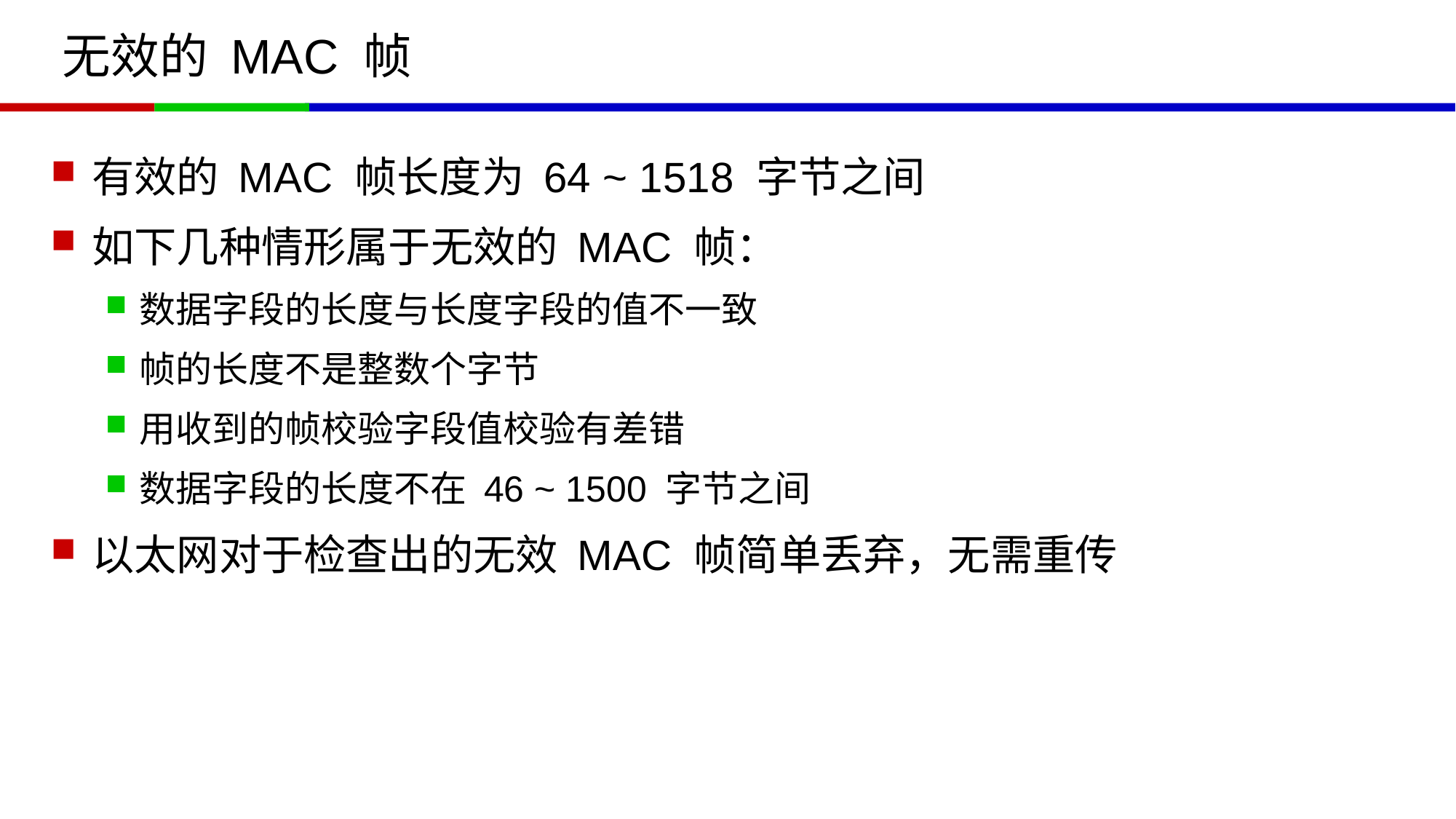

# 无效的 MAC 帧
有效的 MAC 帧长度为 64 ~ 1518 字节之间
如下几种情形属于无效的 MAC 帧：
数据字段的长度与长度字段的值不一致
帧的长度不是整数个字节
用收到的帧校验字段值校验有差错
数据字段的长度不在 46 ~ 1500 字节之间
以太网对于检查出的无效 MAC 帧简单丢弃，无需重传

144